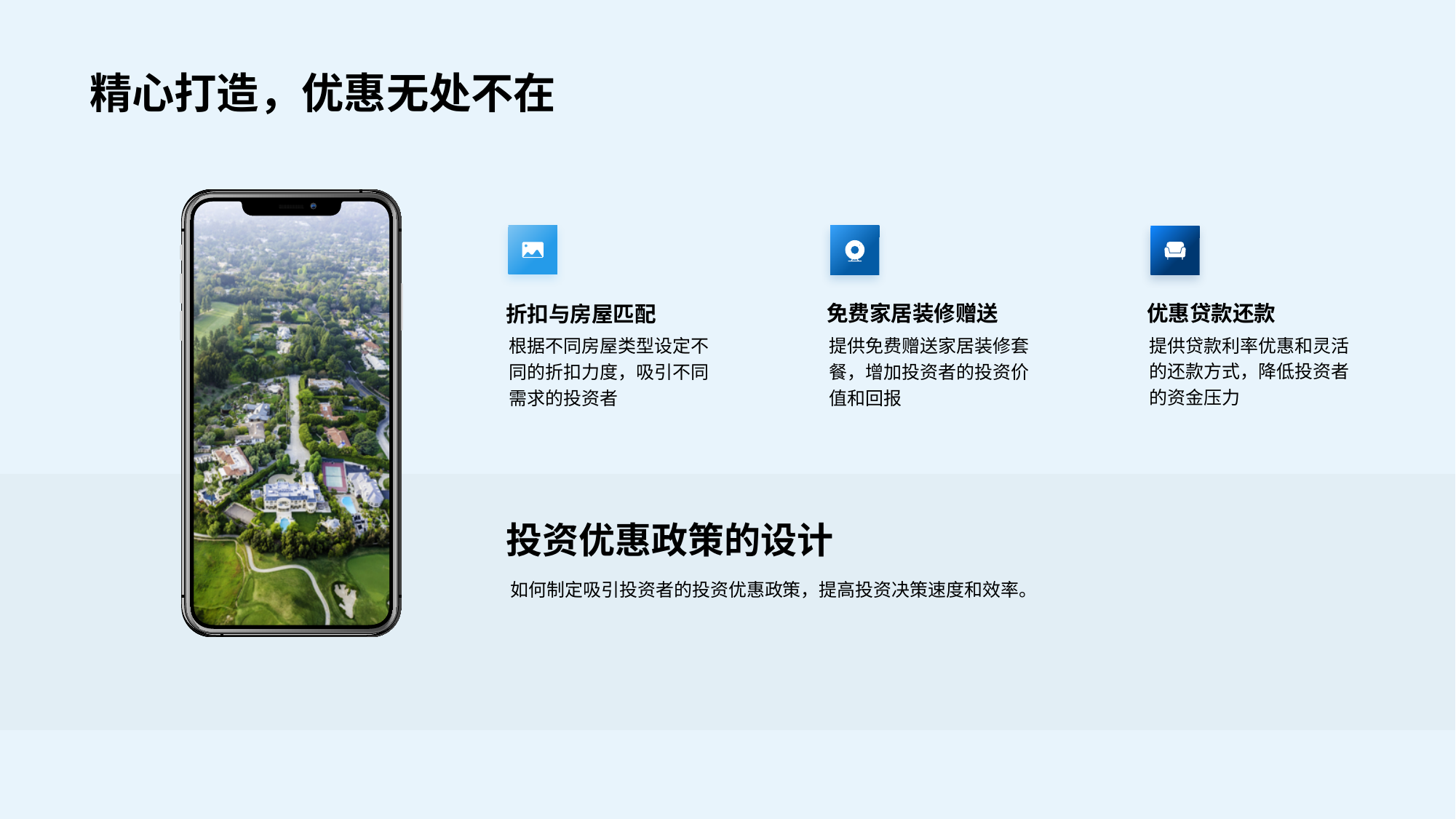

# 精心打造，优惠无处不在

折扣与房屋匹配
根据不同房屋类型设定不同的折扣力度，吸引不同需求的投资者

免费家居装修赠送
提供免费赠送家居装修套餐，增加投资者的投资价值和回报

优惠贷款还款
提供贷款利率优惠和灵活的还款方式，降低投资者的资金压力

投资优惠政策的设计
如何制定吸引投资者的投资优惠政策，提高投资决策速度和效率。